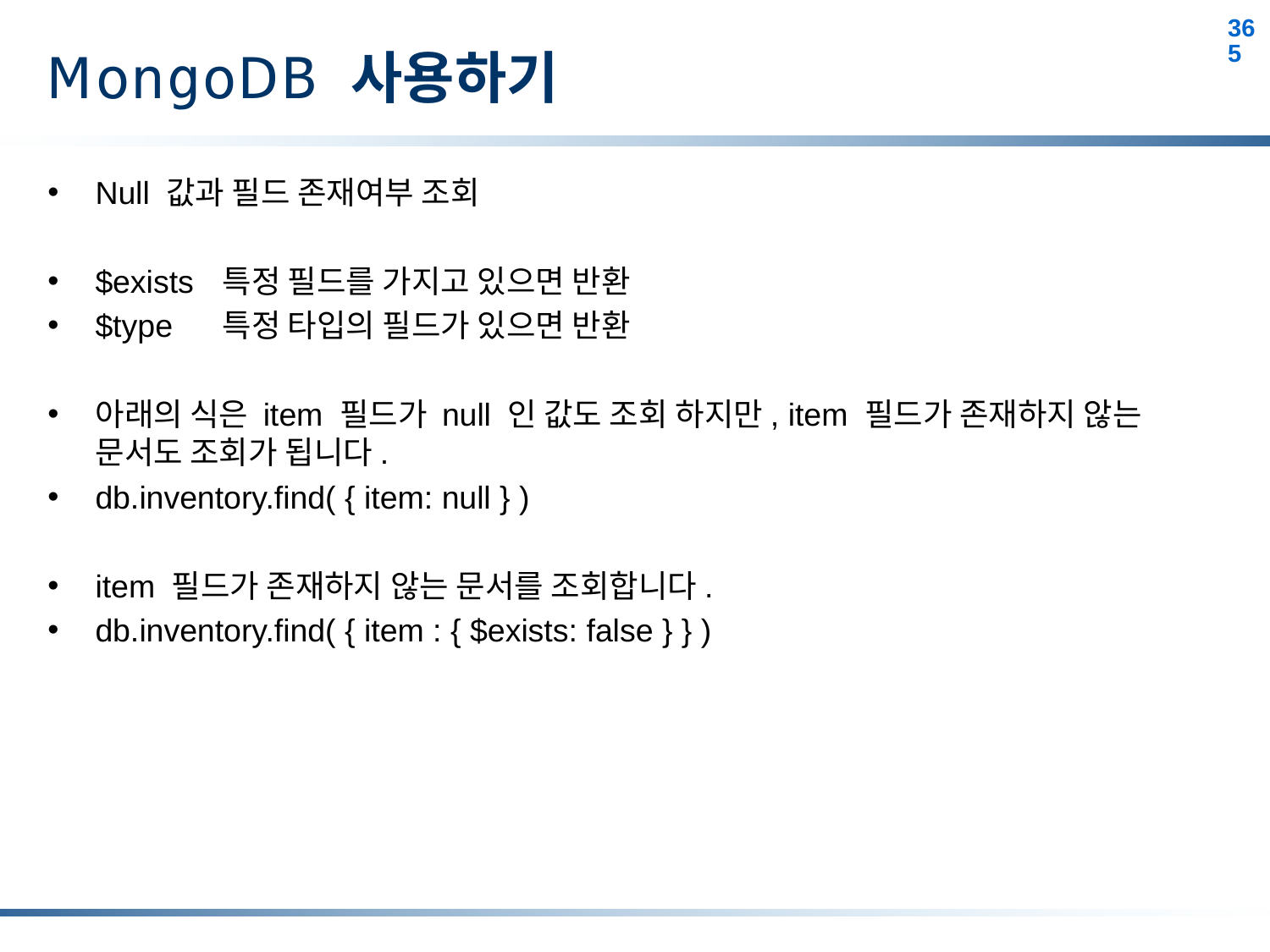

# MongoDB 사용하기
Null 값과 필드 존재여부 조회

$exists	특정 필드를 가지고 있으면 반환
$type	특정 타입의 필드가 있으면 반환

아래의 식은 item 필드가 null 인 값도 조회 하지만, item 필드가 존재하지 않는 문서도 조회가 됩니다.
db.inventory.find( { item: null } )

item 필드가 존재하지 않는 문서를 조회합니다.
db.inventory.find( { item : { $exists: false } } )